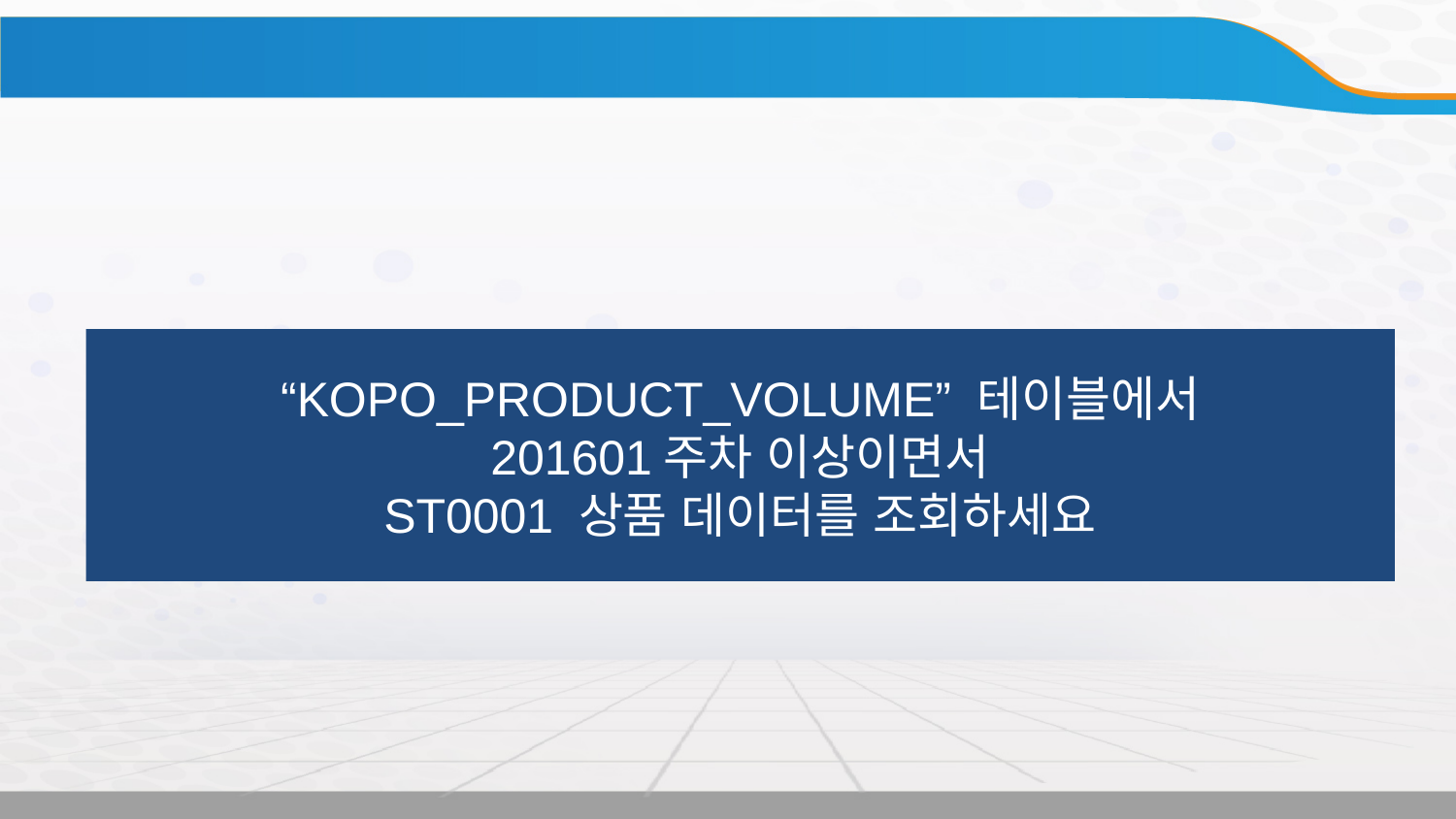

실습
“KOPO_PRODUCT_VOLUME” 테이블에서
201601주차 이상이면서
ST0001 상품 데이터를 조회하세요